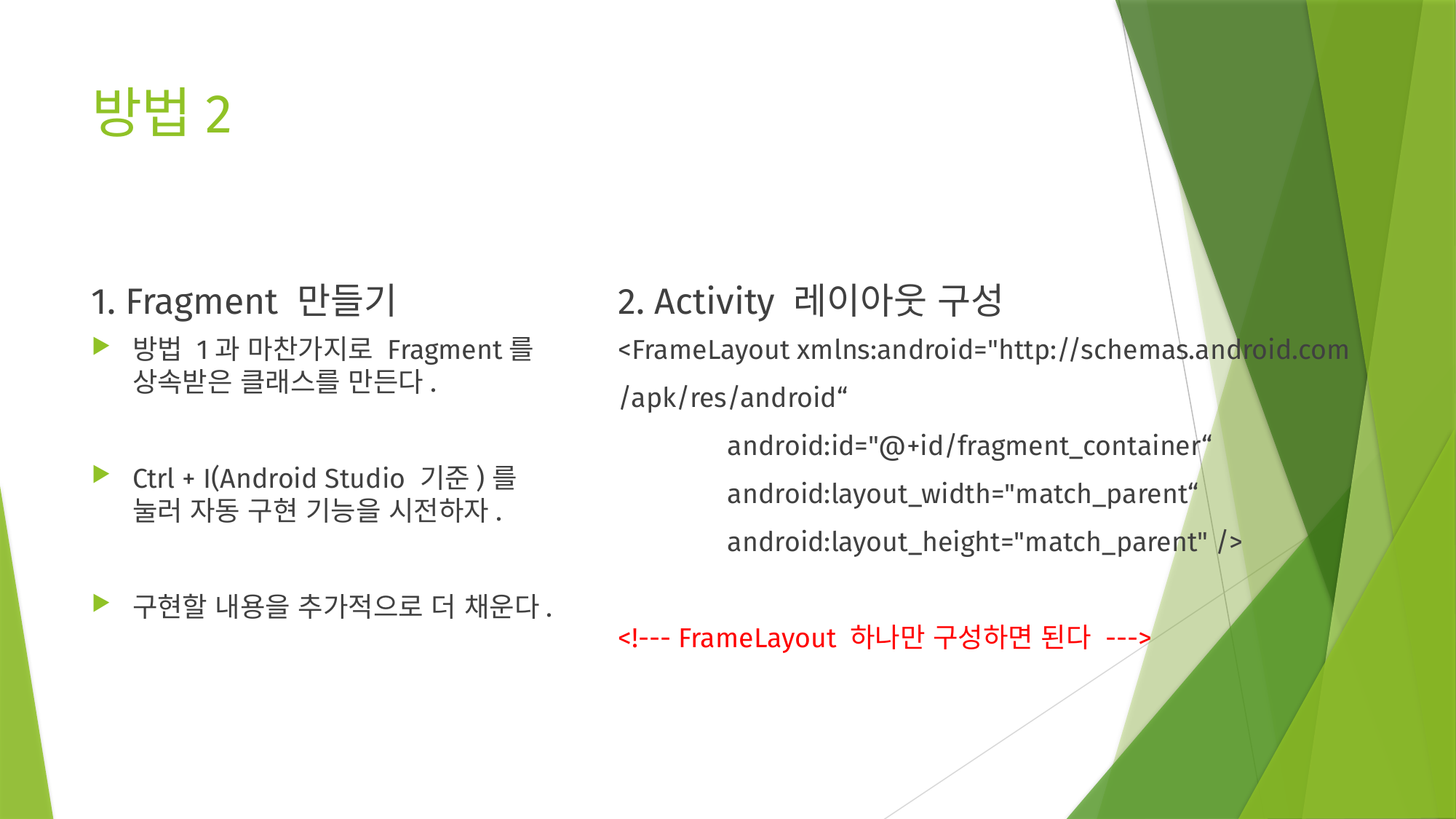

# 방법2
1. Fragment 만들기
2. Activity 레이아웃 구성
방법 1과 마찬가지로 Fragment를 상속받은 클래스를 만든다.

Ctrl + I(Android Studio 기준)를 눌러 자동 구현 기능을 시전하자.

구현할 내용을 추가적으로 더 채운다.
<FrameLayout xmlns:android="http://schemas.android.com
/apk/res/android“
	android:id="@+id/fragment_container“
	android:layout_width="match_parent“
	android:layout_height="match_parent" />

<!--- FrameLayout 하나만 구성하면 된다 --->